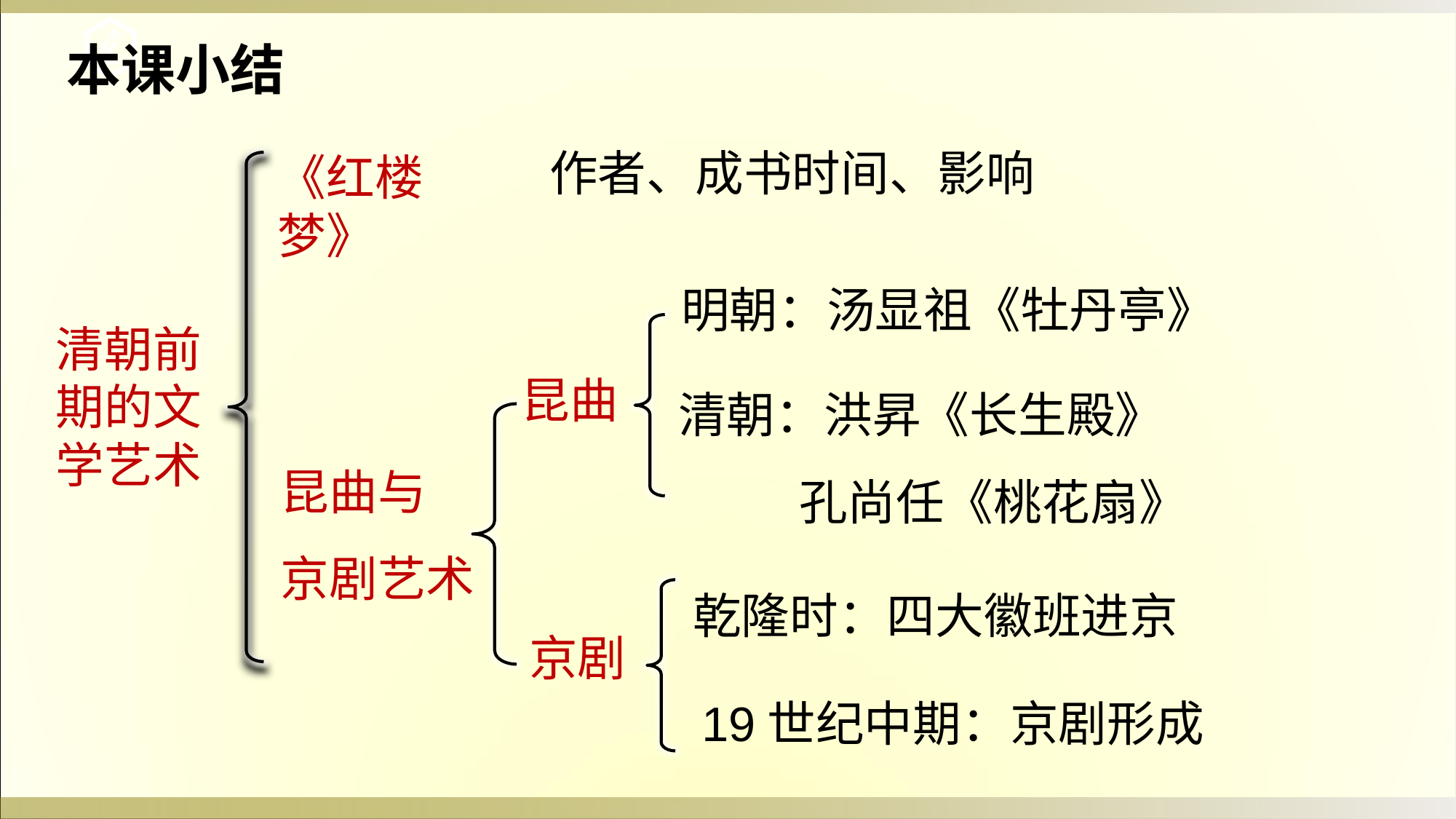

本课小结
作者、成书时间、影响
《红楼梦》

明朝：汤显祖《牡丹亭》
清朝前期的文学艺术

昆曲
清朝：洪昇《长生殿》
          孔尚任《桃花扇》

昆曲与
京剧艺术
乾隆时：四大徽班进京

京剧
19世纪中期：京剧形成